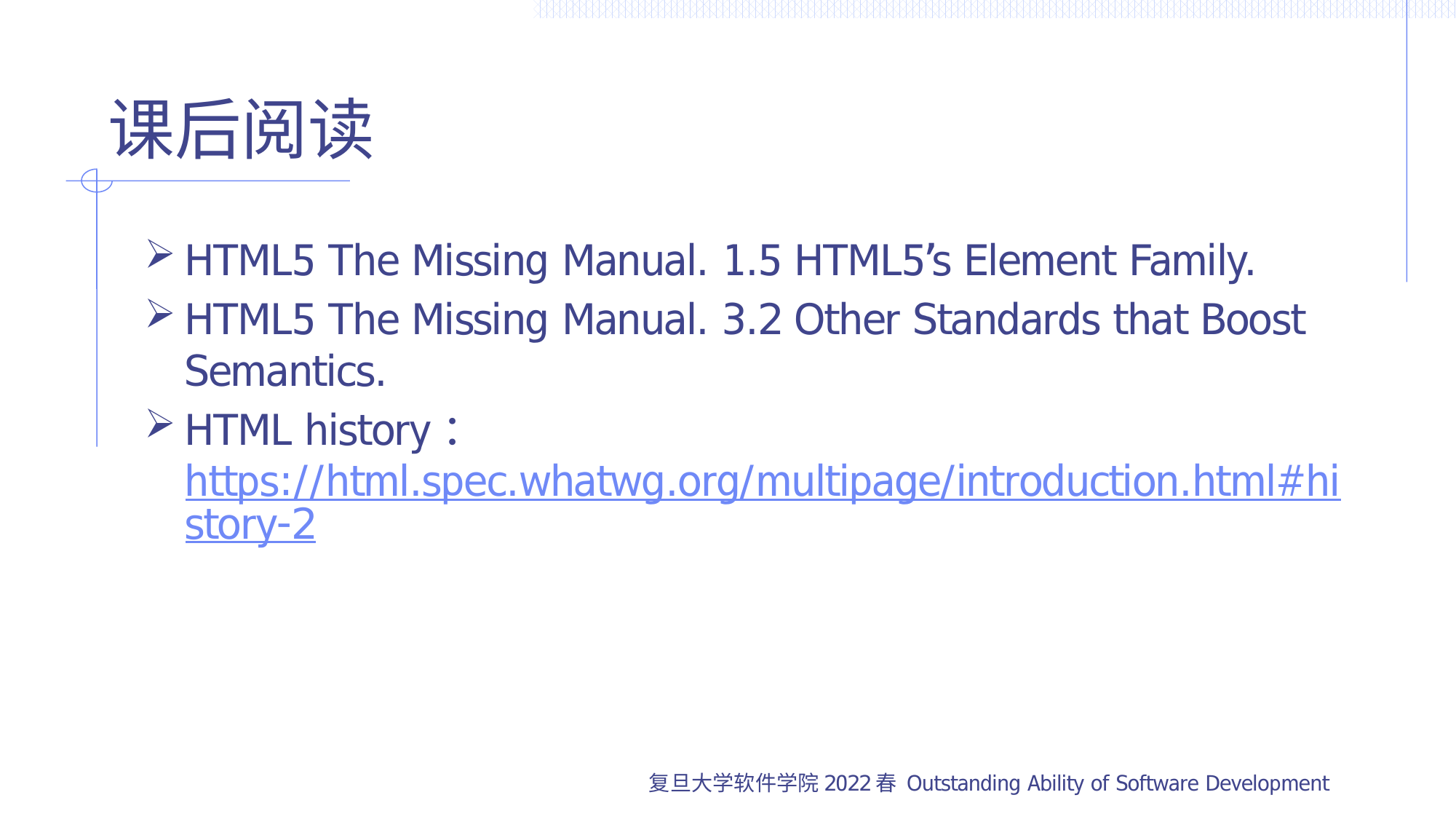

# 课后阅读
HTML5 The Missing Manual. 1.5 HTML5’s Element Family.
HTML5 The Missing Manual. 3.2 Other Standards that Boost Semantics.
HTML history：https://html.spec.whatwg.org/multipage/introduction.html#history-2